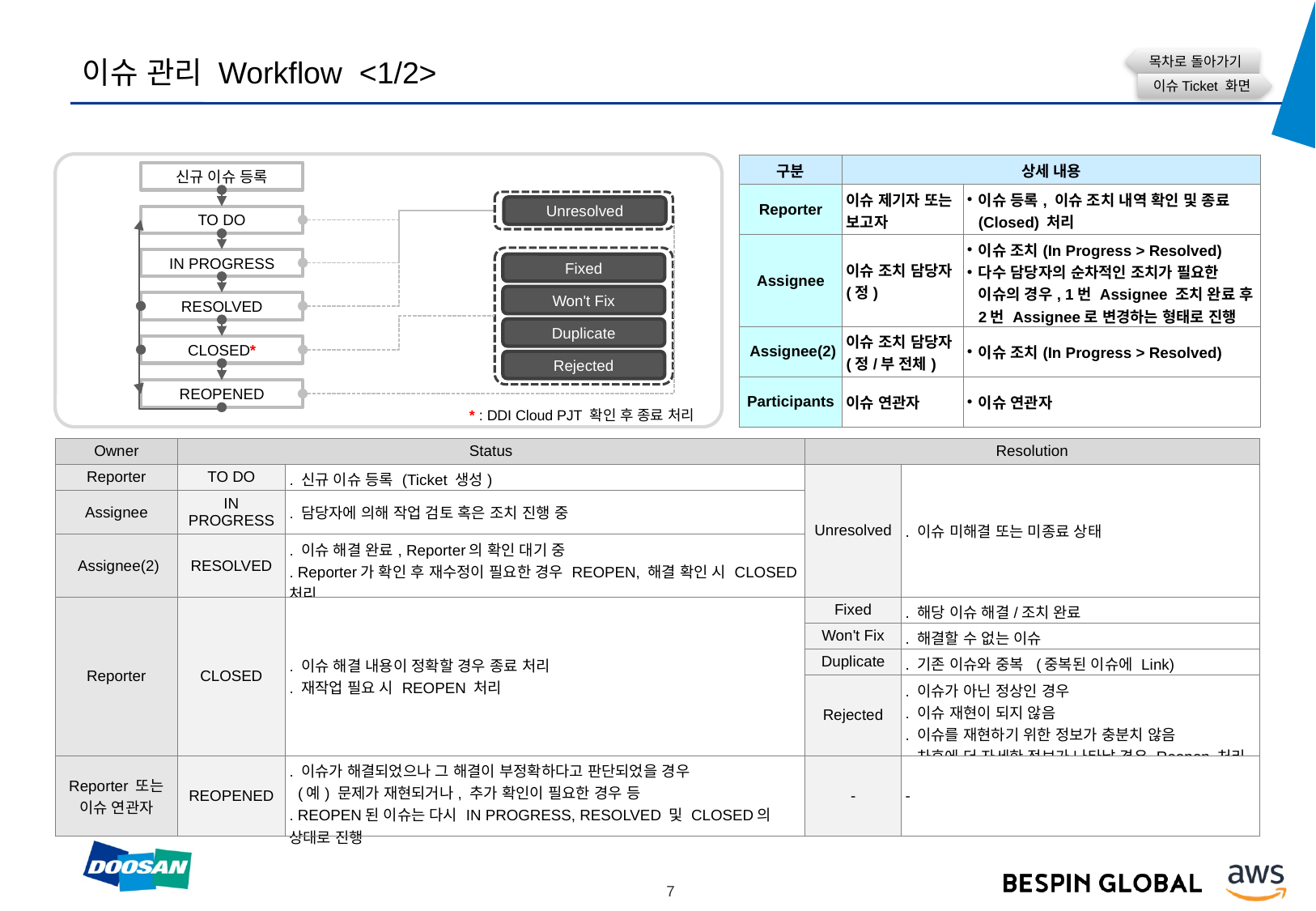

이슈 관리 Workflow  <1/2>
목차로 돌아가기
이슈Ticket 화면

| 구분 | 상세 내용 |  |
| --- | --- | --- |
| Reporter | 이슈 제기자 또는 보고자 | 이슈 등록, 이슈 조치 내역 확인 및 종료(Closed) 처리 |
| Assignee | 이슈 조치 담당자(정) | 이슈 조치(In Progress > Resolved) 다수 담당자의 순차적인 조치가 필요한 이슈의 경우, 1번 Assignee 조치 완료 후 2번 Assignee로 변경하는 형태로 진행 |
| Assignee(2) | 이슈 조치 담당자(정/부 전체) | 이슈 조치(In Progress > Resolved) |
| Participants | 이슈 연관자 | 이슈 연관자 |
신규 이슈 등록

Unresolved
TO DO

IN PROGRESS
Fixed
Won't Fix
RESOLVED
Duplicate
CLOSED*
Rejected
REOPENED
* : DDI Cloud PJT 확인 후 종료 처리
| Owner | Status |  | Resolution |  |
| --- | --- | --- | --- | --- |
| Reporter | TO DO | . 신규 이슈 등록 (Ticket 생성) | Unresolved | . 이슈 미해결 또는 미종료 상태 |
| Assignee | IN PROGRESS | . 담당자에 의해 작업 검토 혹은 조치 진행 중 |  |  |
| Assignee(2) | RESOLVED | . 이슈 해결 완료, Reporter의 확인 대기 중 . Reporter가 확인 후 재수정이 필요한 경우 REOPEN, 해결 확인 시 CLOSED 처리 |  |  |
| Reporter | CLOSED | . 이슈 해결 내용이 정확할 경우 종료 처리 . 재작업 필요 시 REOPEN 처리 | Fixed | . 해당 이슈 해결/조치 완료 |
|  |  |  | Won't Fix | . 해결할 수 없는 이슈 |
|  |  |  | Duplicate | . 기존 이슈와 중복 (중복된 이슈에 Link) |
|  |  |  | Rejected | . 이슈가 아닌 정상인 경우 . 이슈 재현이 되지 않음 . 이슈를 재현하기 위한 정보가 충분치 않음 . 차후에 더 자세한 정보가 나타날 경우 Reopen 처리 |
| Reporter 또는 이슈 연관자 | REOPENED | . 이슈가 해결되었으나 그 해결이 부정확하다고 판단되었을 경우 (예) 문제가 재현되거나, 추가 확인이 필요한 경우 등 . REOPEN된 이슈는 다시 IN PROGRESS, RESOLVED 및 CLOSED의 상태로 진행 | - | - |